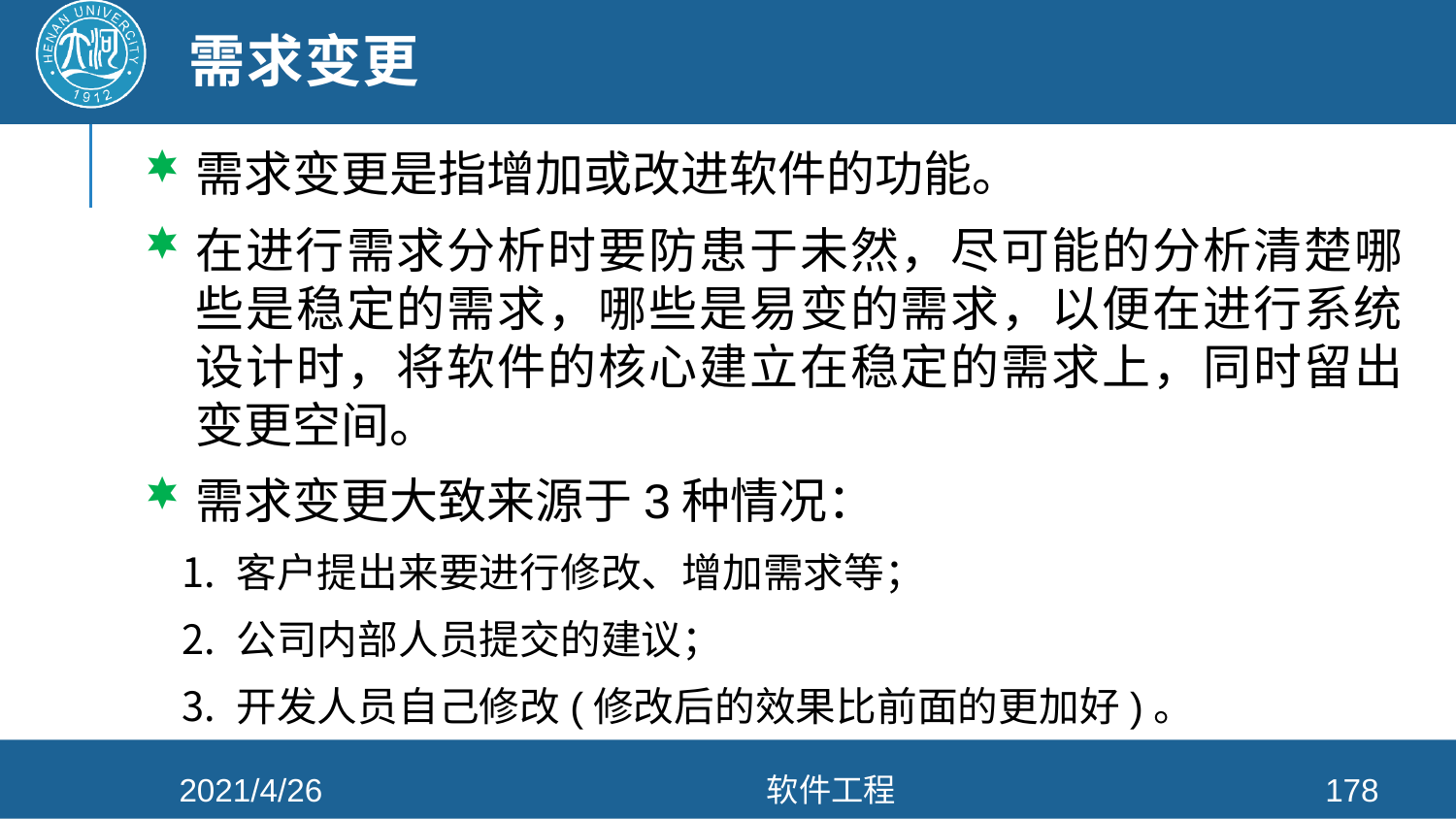

# 需求变更
需求变更是指增加或改进软件的功能。
在进行需求分析时要防患于未然，尽可能的分析清楚哪些是稳定的需求，哪些是易变的需求，以便在进行系统设计时，将软件的核心建立在稳定的需求上，同时留出变更空间。
需求变更大致来源于3种情况：
客户提出来要进行修改、增加需求等；
公司内部人员提交的建议；
开发人员自己修改(修改后的效果比前面的更加好)。
2021/4/26
软件工程
178